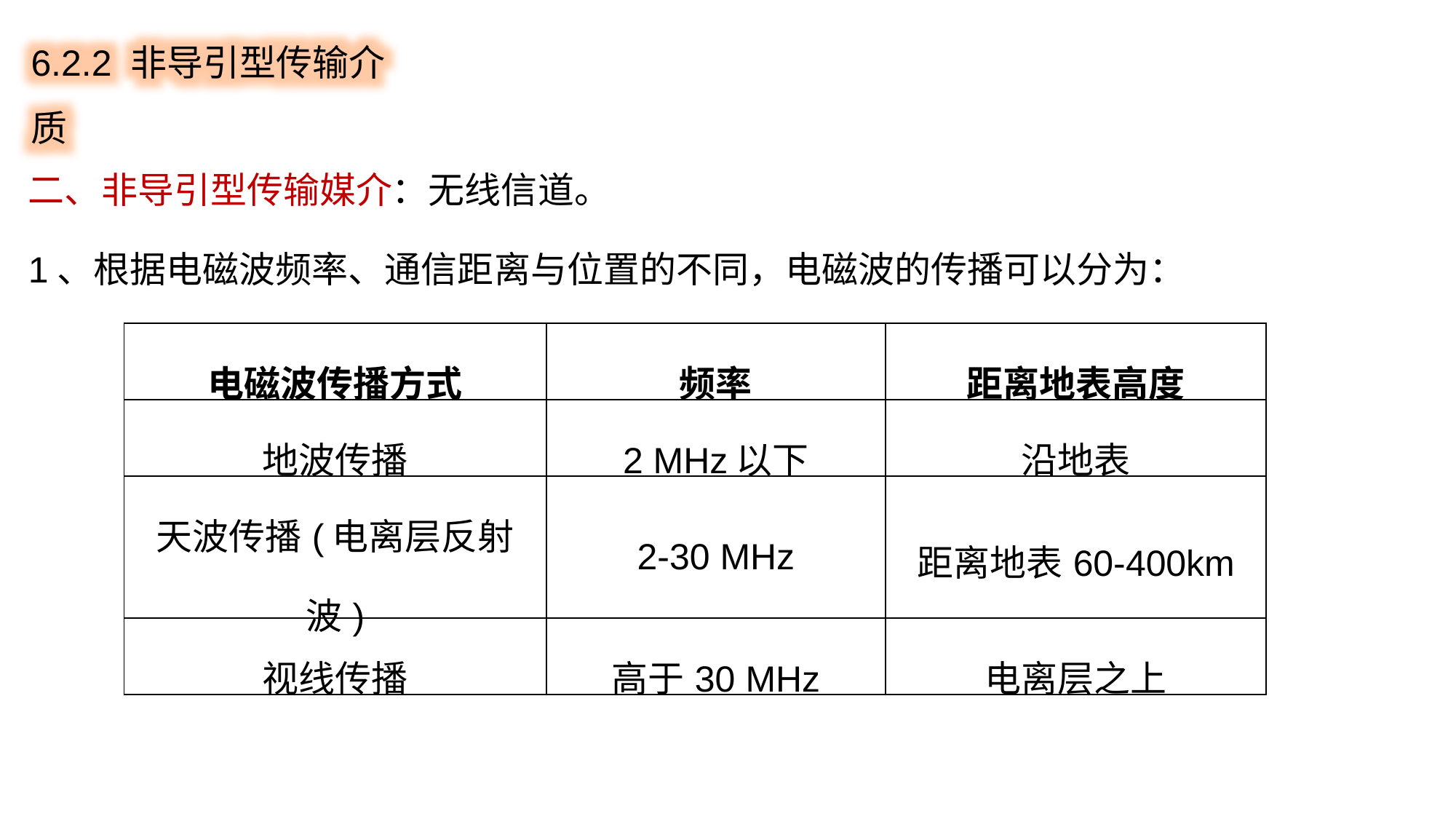

6.2.2 非导引型传输介质
二、非导引型传输媒介：无线信道。
1、根据电磁波频率、通信距离与位置的不同，电磁波的传播可以分为：
| 电磁波传播方式 | 频率 | 距离地表高度 |
| --- | --- | --- |
| 地波传播 | 2 MHz以下 | 沿地表 |
| 天波传播(电离层反射波) | 2-30 MHz | 距离地表60-400km |
| 视线传播 | 高于30 MHz | 电离层之上 |